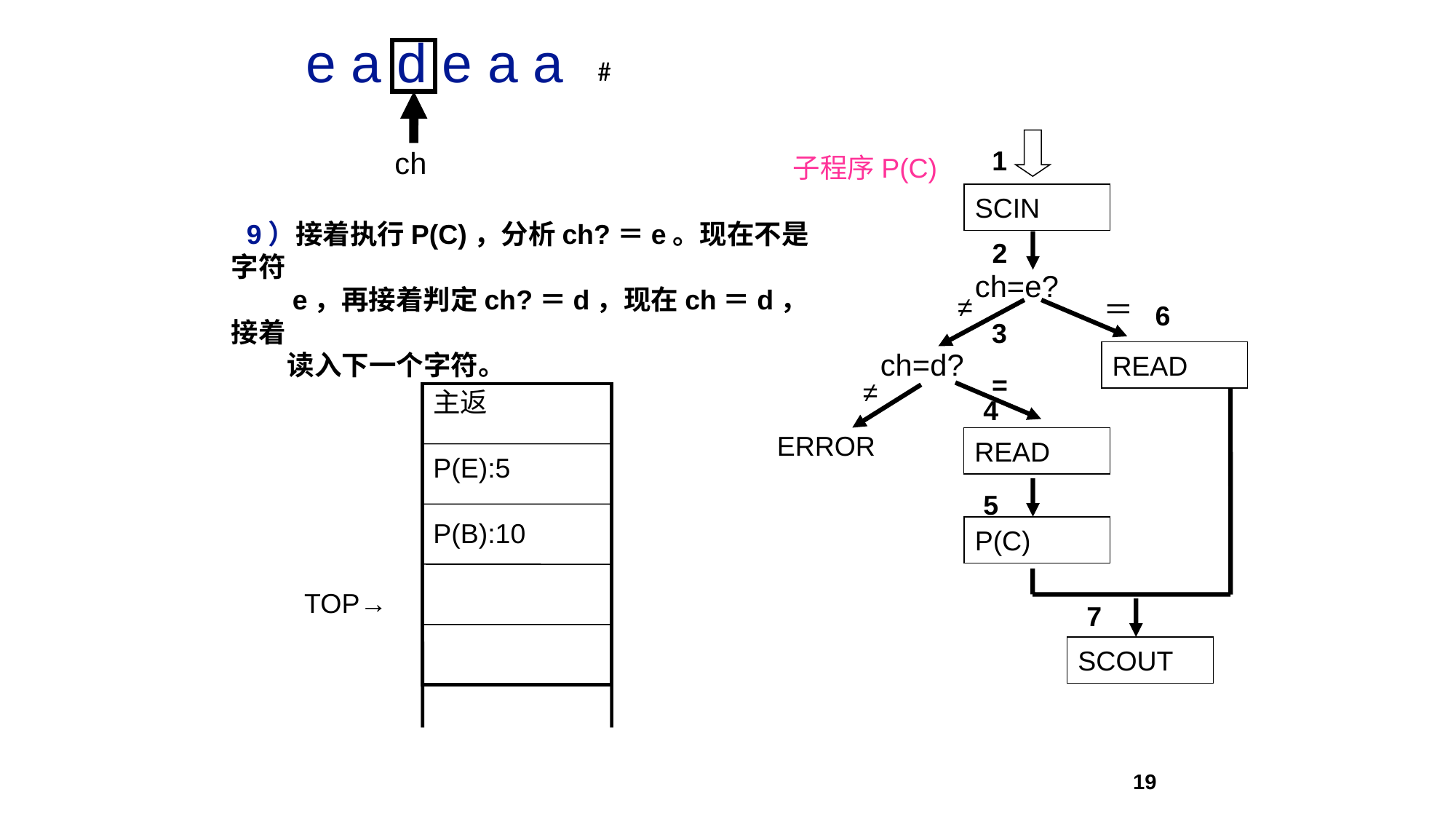

e a d e a a

ch
#

1
SCIN
2

ch=e?
≠
＝
6

3
ch=d?
READ
=
≠

4

ERROR
READ

5
P(C)

7

SCOUT
子程序P(C)
  9）接着执行P(C)，分析ch?＝e。现在不是字符
        e，再接着判定ch?＝d，现在ch＝d，接着
        读入下一个字符。

主返

P(E):5

P(B):10

TOP→

19